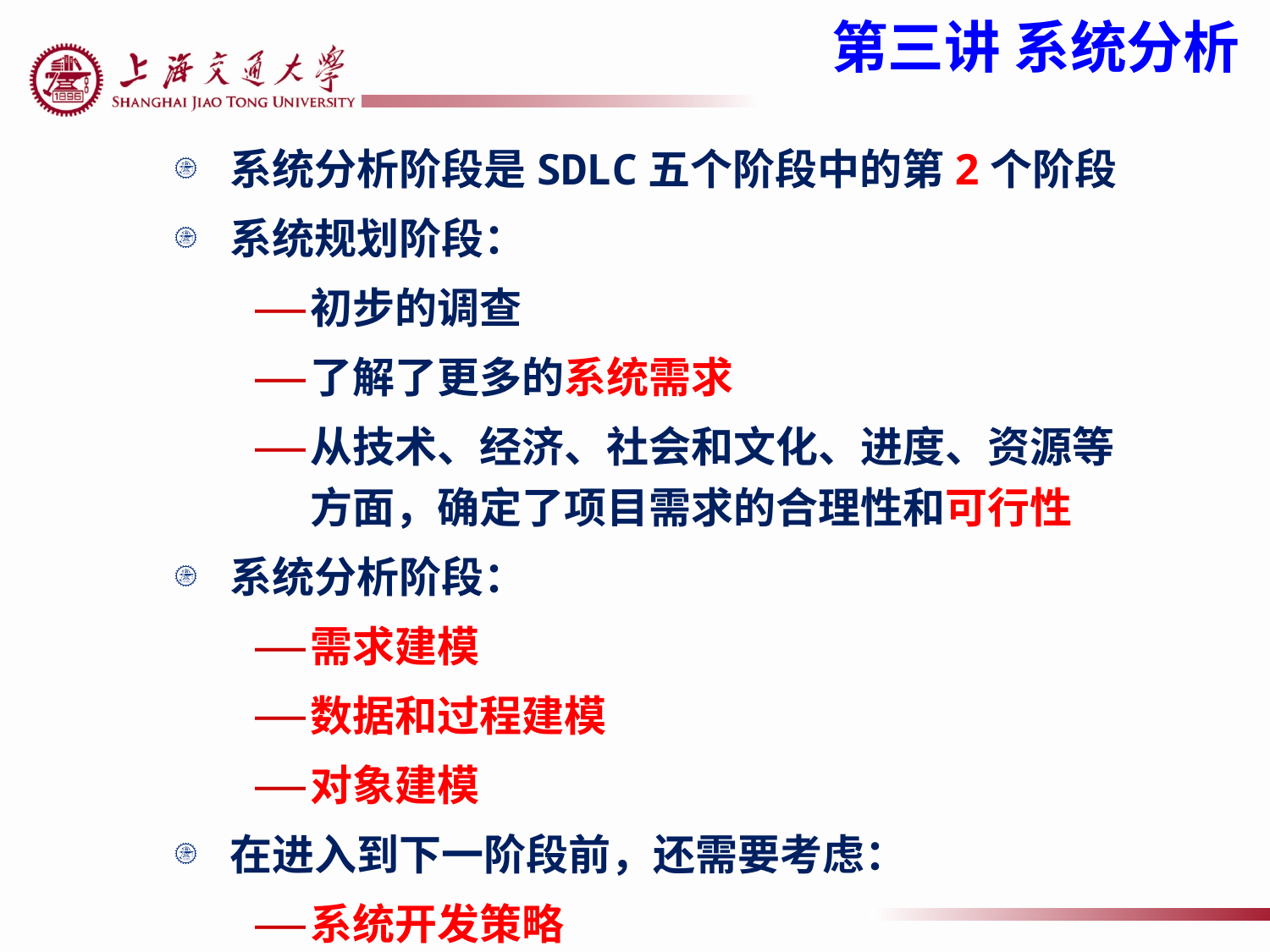

第三讲 系统分析
系统分析阶段是SDLC五个阶段中的第2个阶段
系统规划阶段：
初步的调查
了解了更多的系统需求
从技术、经济、社会和文化、进度、资源等方面，确定了项目需求的合理性和可行性
系统分析阶段：
需求建模
数据和过程建模
对象建模
在进入到下一阶段前，还需要考虑：
系统开发策略